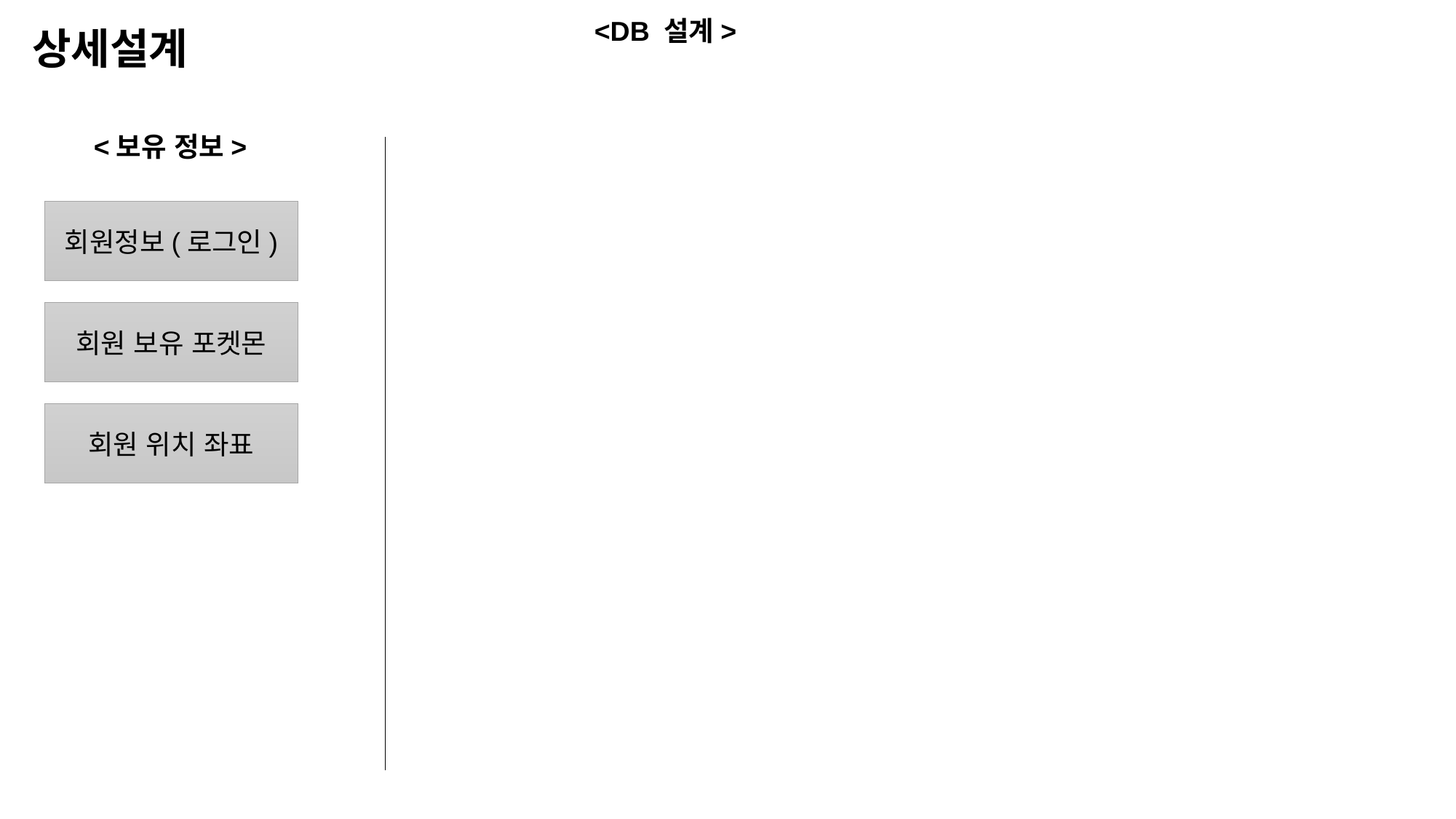

<DB 설계>
상세설계
<보유 정보>
회원정보(로그인)
회원 보유 포켓몬
회원 위치 좌표